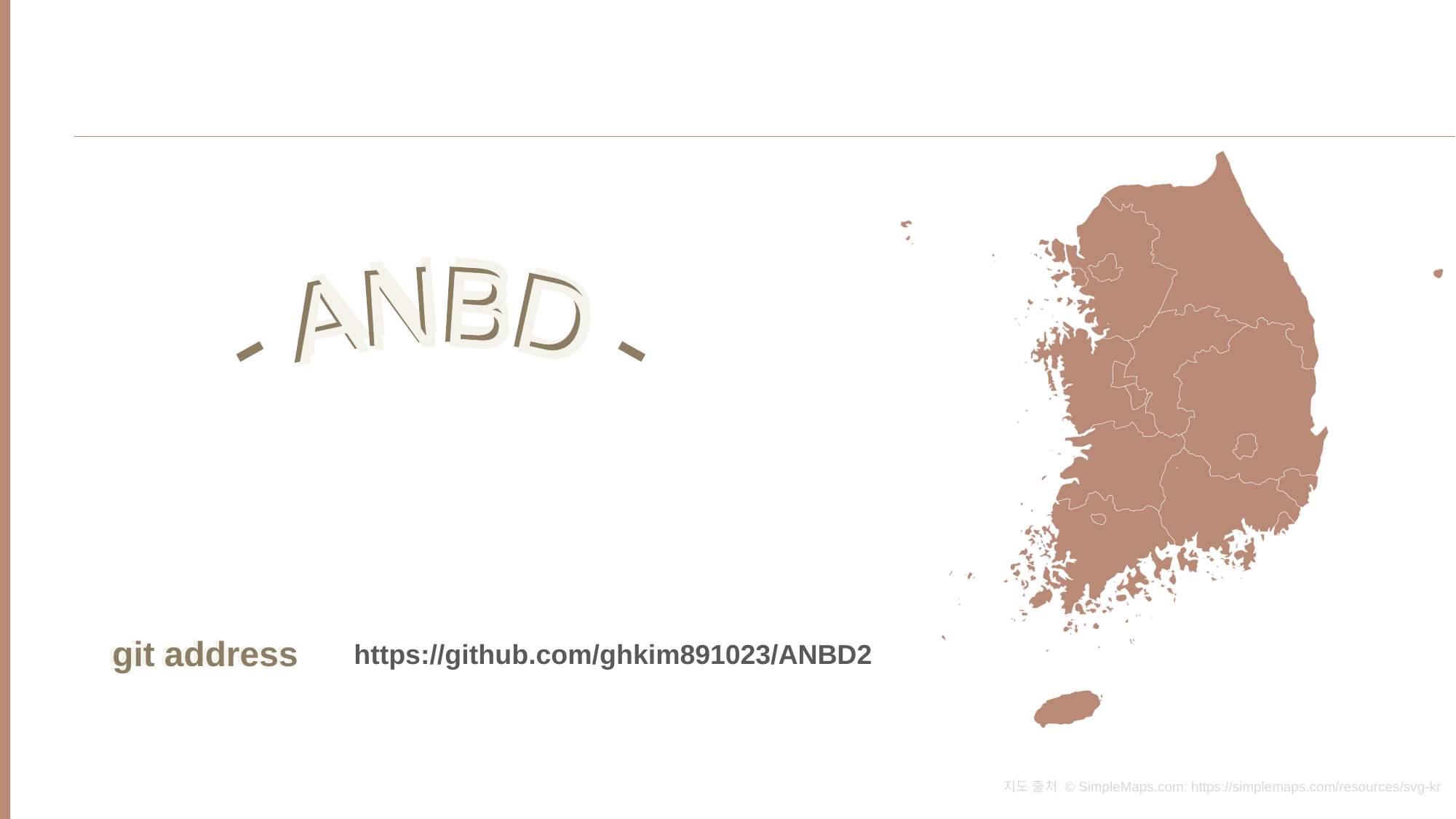

ANBD
- ANBD -
ANBD
git address
git address
https://github.com/ghkim891023/ANBD2
지도 출처 © SimpleMaps.com: https://simplemaps.com/resources/svg-kr